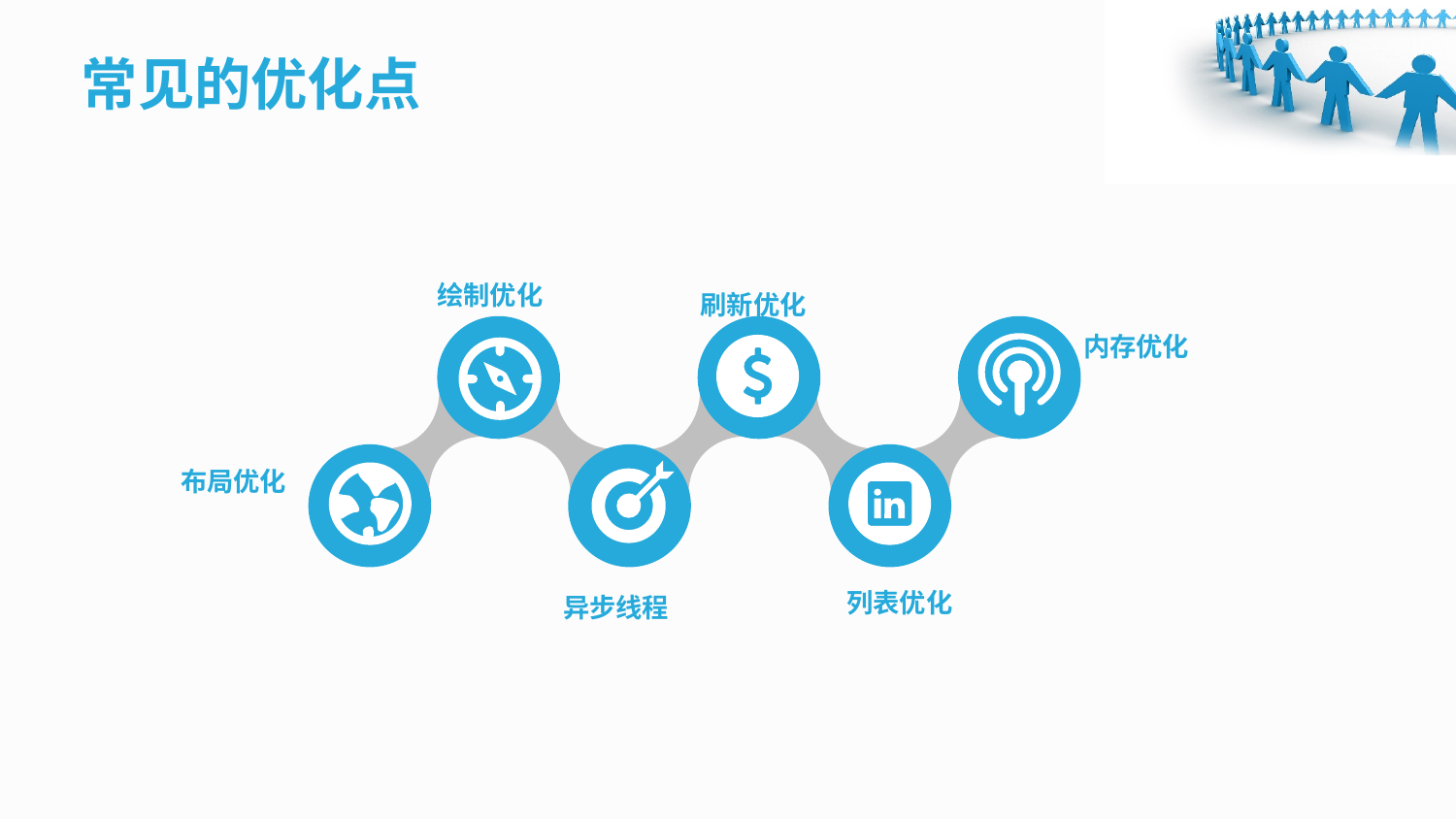

常见的优化点
绘制优化
刷新优化

内存优化

布局优化

列表优化
异步线程